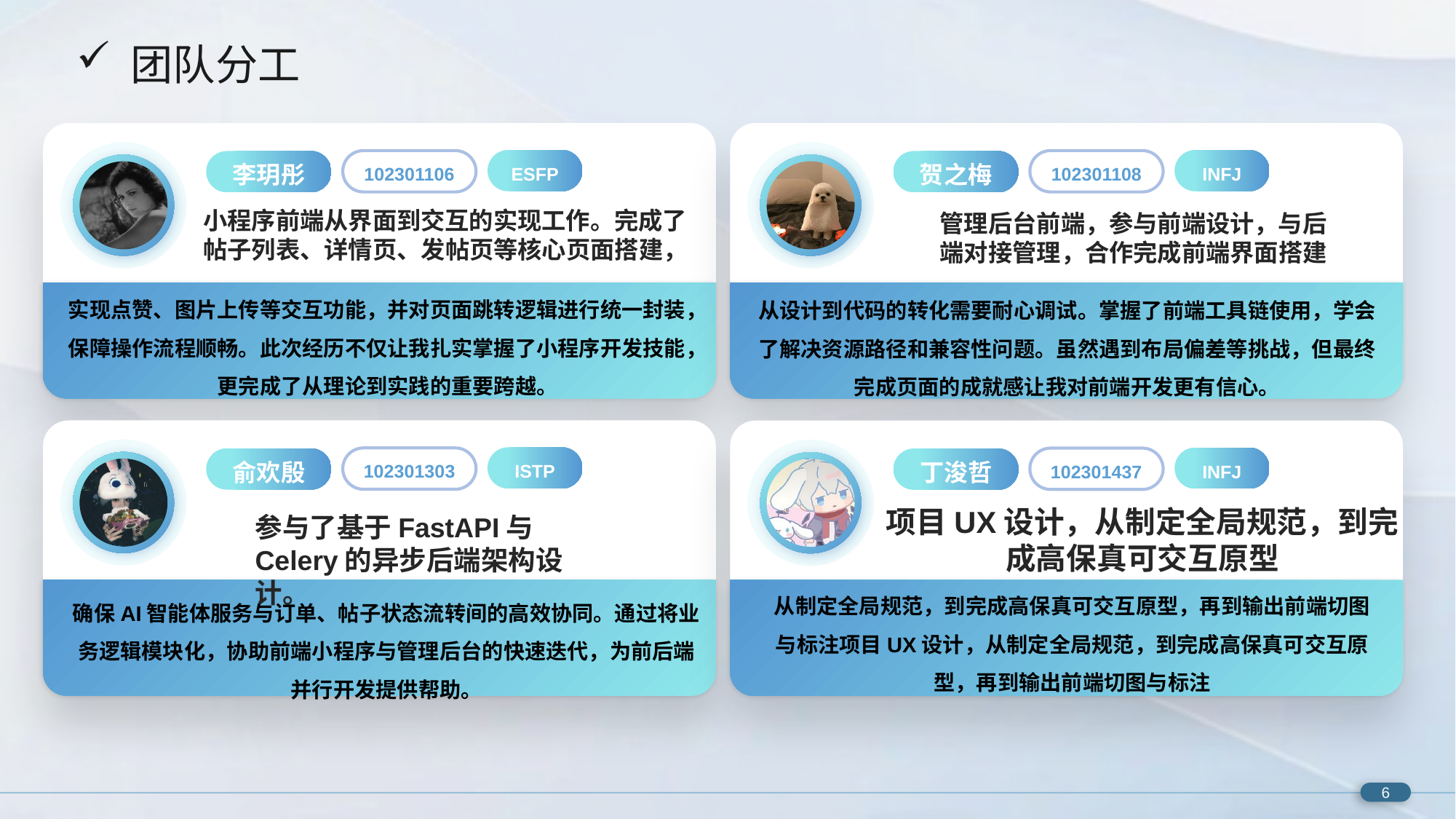

团队分工

贺之梅

INFJ

102301108
管理后台前端，参与前端设计，与后端对接管理，合作完成前端界面搭建
从设计到代码的转化需要耐心调试。掌握了前端工具链使用，学会了解决资源路径和兼容性问题。虽然遇到布局偏差等挑战，但最终完成页面的成就感让我对前端开发更有信心。

李玥彤

ESFP

102301106
小程序前端从界面到交互的实现工作。完成了帖子列表、详情页、发帖页等核心页面搭建，
实现点赞、图片上传等交互功能，并对页面跳转逻辑进行统一封装，保障操作流程顺畅。此次经历不仅让我扎实掌握了小程序开发技能，更完成了从理论到实践的重要跨越。

俞欢殷

ISTP

102301303
参与了基于FastAPI与Celery的异步后端架构设计。
确保AI智能体服务与订单、帖子状态流转间的高效协同。通过将业务逻辑模块化，协助前端小程序与管理后台的快速迭代，为前后端并行开发提供帮助。

丁浚哲

INFJ

102301437
项目UX设计，从制定全局规范，到完成高保真可交互原型
从制定全局规范，到完成高保真可交互原型，再到输出前端切图与标注项目UX设计，从制定全局规范，到完成高保真可交互原型，再到输出前端切图与标注